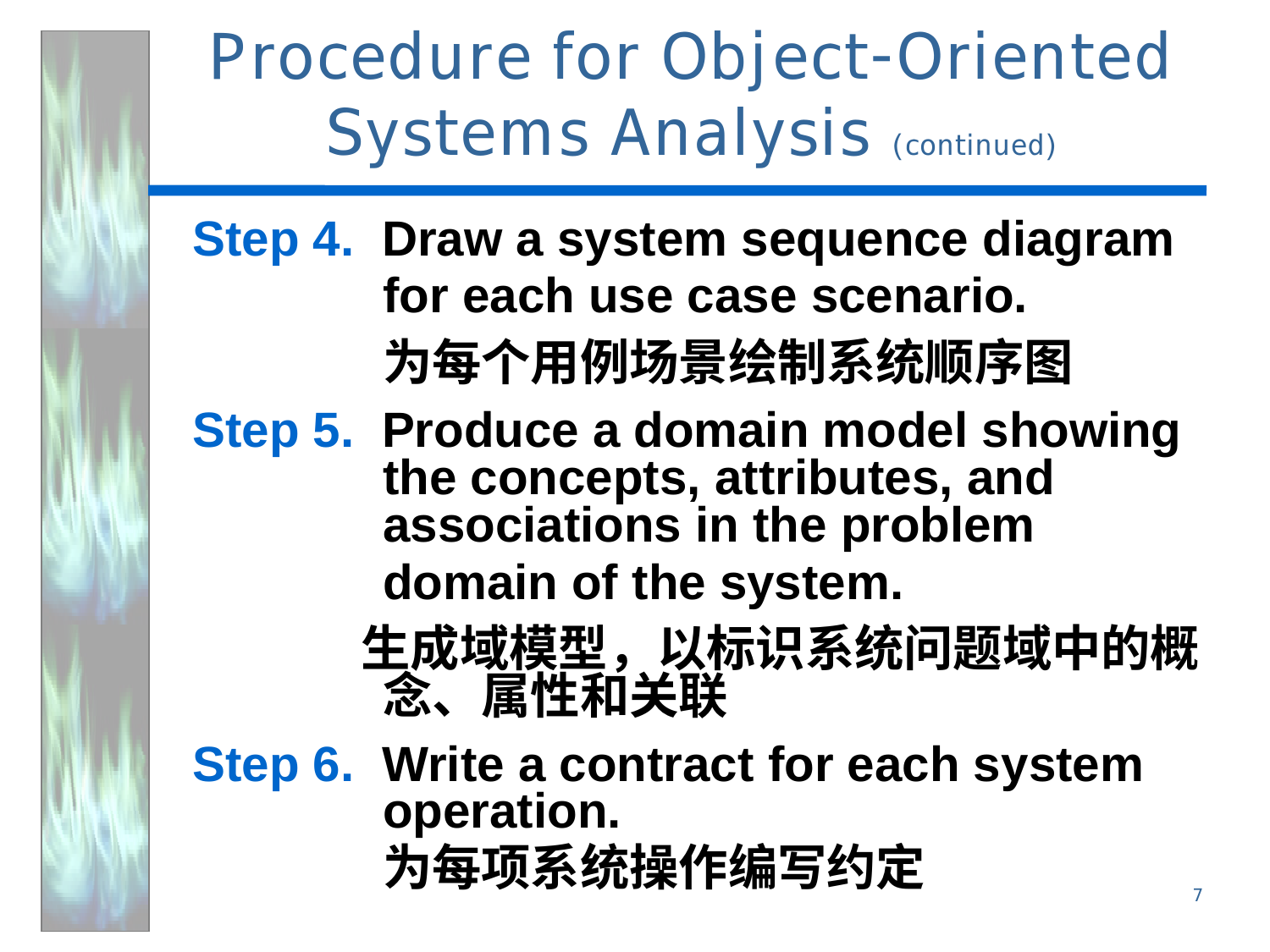

# Procedure for Object-Oriented Systems Analysis (continued)
Step 4.  Draw a system sequence diagram
	for each use case scenario.
	为每个用例场景绘制系统顺序图
Step 5.  Produce a domain model showing the concepts, attributes, and associations in the problem
	domain of the system.
              生成域模型，以标识系统问题域中的概念、属性和关联
Step 6.  Write a contract for each system operation.
	为每项系统操作编写约定
7